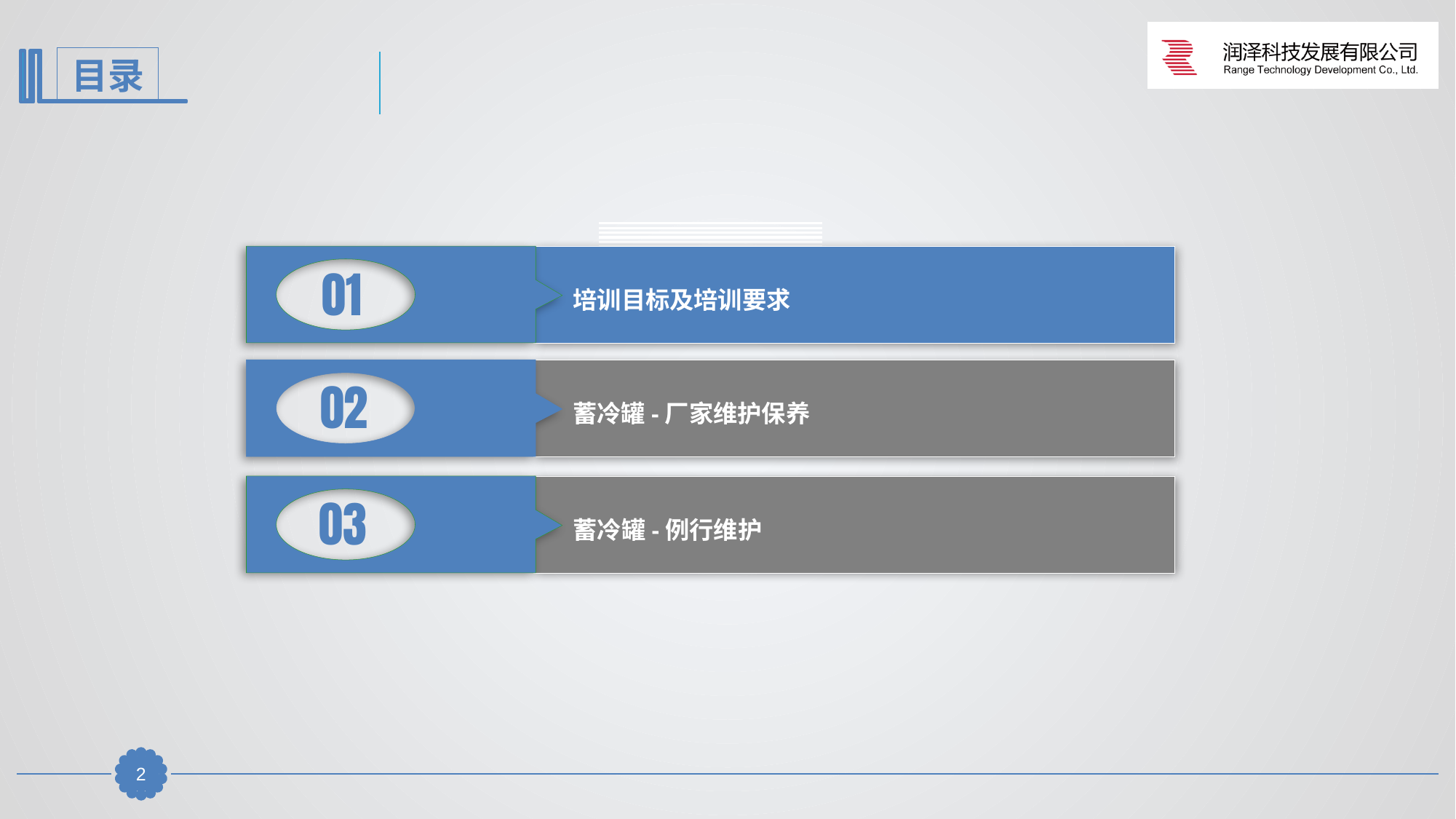

01
培训目标及培训要求

02
蓄冷罐-厂家维护保养

03
蓄冷罐-例行维护
2